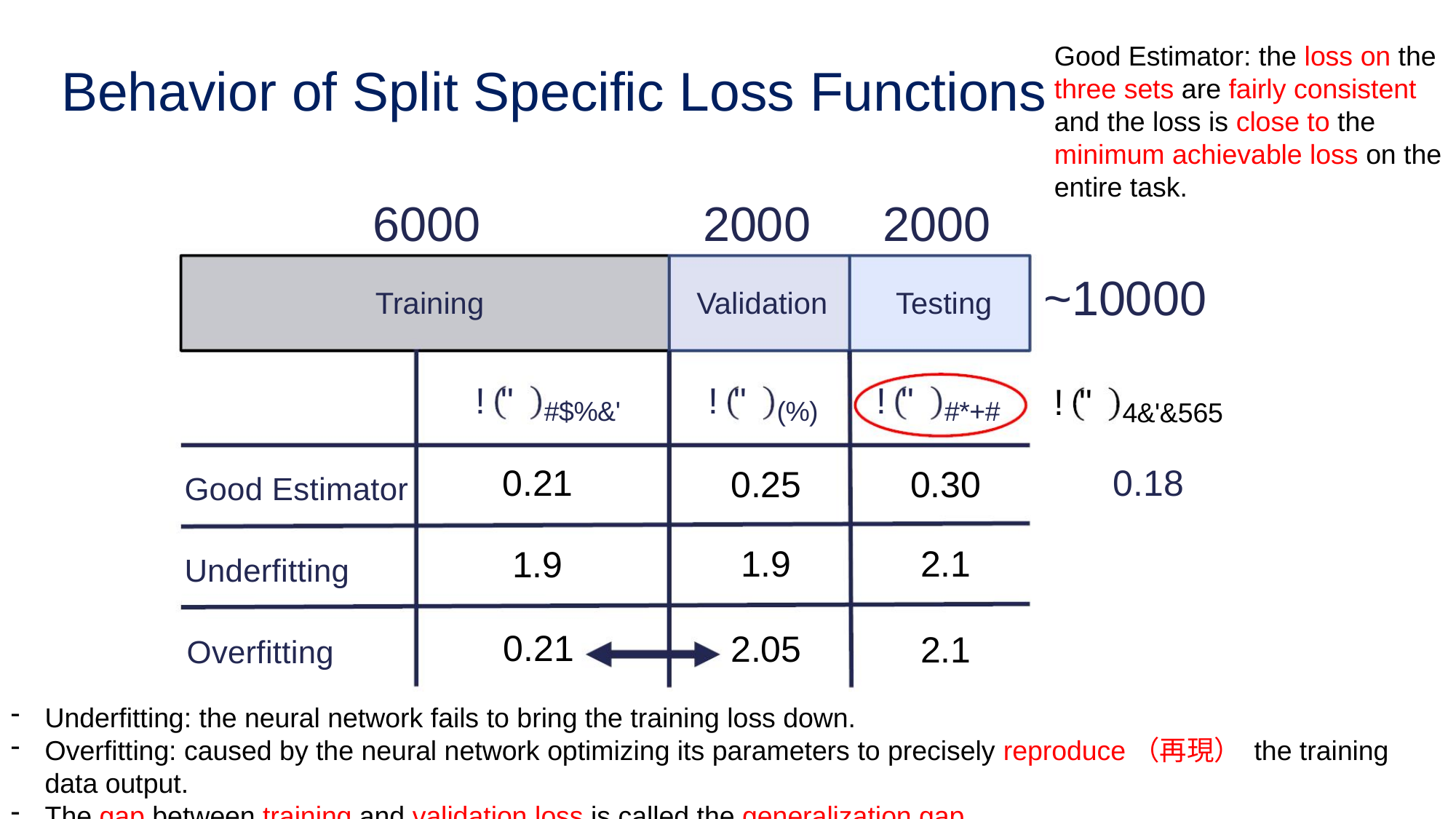

Good Estimator: the loss on the three sets are fairly consistent and the loss is close to the minimum achievable loss on the entire task.
Behavior of Split Specific Loss Functions
6000
2000 2000
~10000
Validation
Testing
Training
! "
! "
! "
! "
#$%&'
(%)
#*+#
4&'&565
0.21
0.18
0.25
0.30
Good Estimator
1.9
2.1
2.1
1.9
Underfitting
Overfitting
0.21
2.05
Underfitting: the neural network fails to bring the training loss down.
Overfitting: caused by the neural network optimizing its parameters to precisely reproduce（再現） the training data output.
The gap between training and validation loss is called the generalization gap.